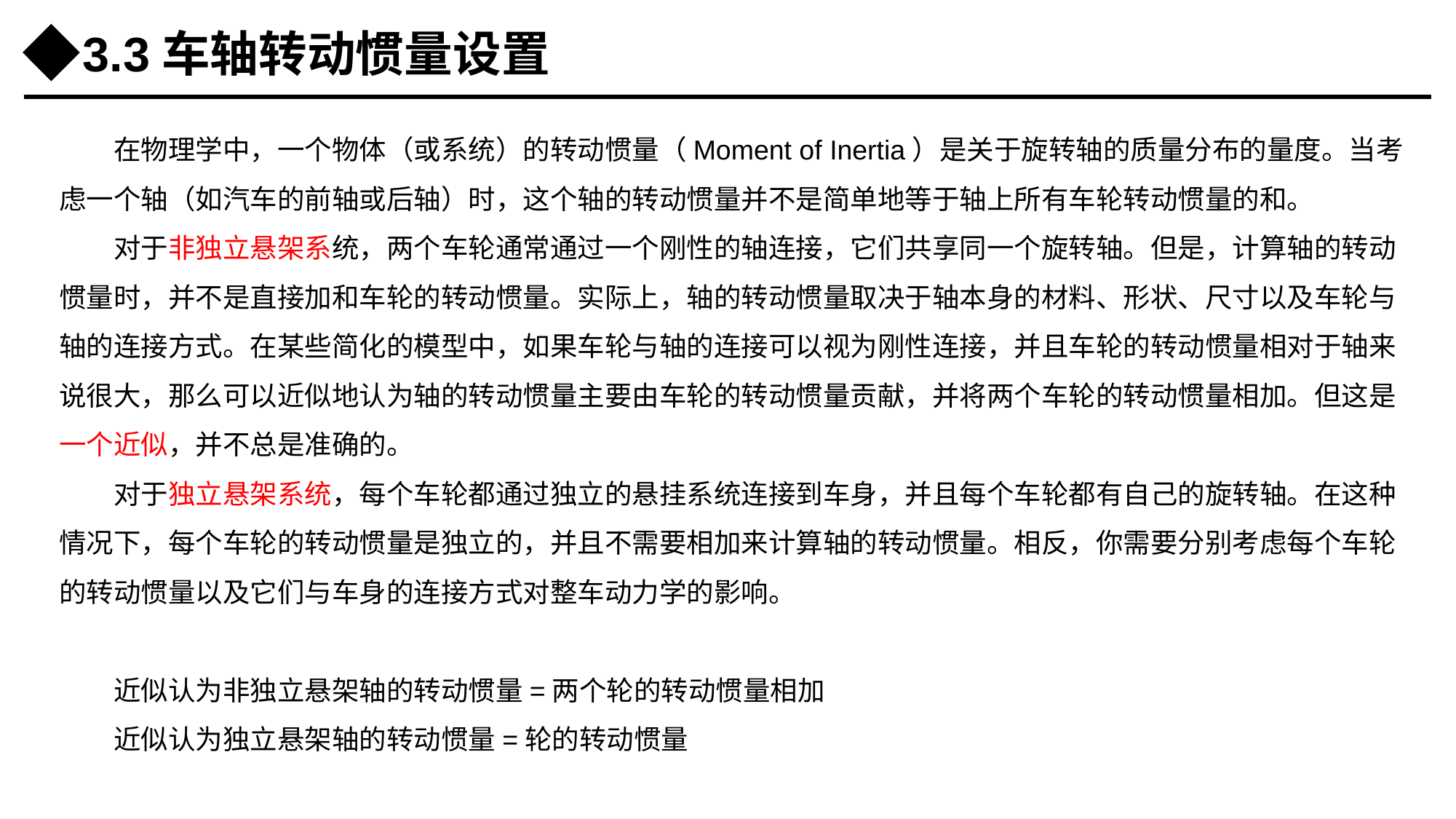

3.3车轴转动惯量设置

在物理学中，一个物体（或系统）的转动惯量（Moment of Inertia）是关于旋转轴的质量分布的量度。当考虑一个轴（如汽车的前轴或后轴）时，这个轴的转动惯量并不是简单地等于轴上所有车轮转动惯量的和。
对于非独立悬架系统，两个车轮通常通过一个刚性的轴连接，它们共享同一个旋转轴。但是，计算轴的转动惯量时，并不是直接加和车轮的转动惯量。实际上，轴的转动惯量取决于轴本身的材料、形状、尺寸以及车轮与轴的连接方式。在某些简化的模型中，如果车轮与轴的连接可以视为刚性连接，并且车轮的转动惯量相对于轴来说很大，那么可以近似地认为轴的转动惯量主要由车轮的转动惯量贡献，并将两个车轮的转动惯量相加。但这是一个近似，并不总是准确的。
对于独立悬架系统，每个车轮都通过独立的悬挂系统连接到车身，并且每个车轮都有自己的旋转轴。在这种情况下，每个车轮的转动惯量是独立的，并且不需要相加来计算轴的转动惯量。相反，你需要分别考虑每个车轮的转动惯量以及它们与车身的连接方式对整车动力学的影响。

近似认为非独立悬架轴的转动惯量=两个轮的转动惯量相加
近似认为独立悬架轴的转动惯量=轮的转动惯量